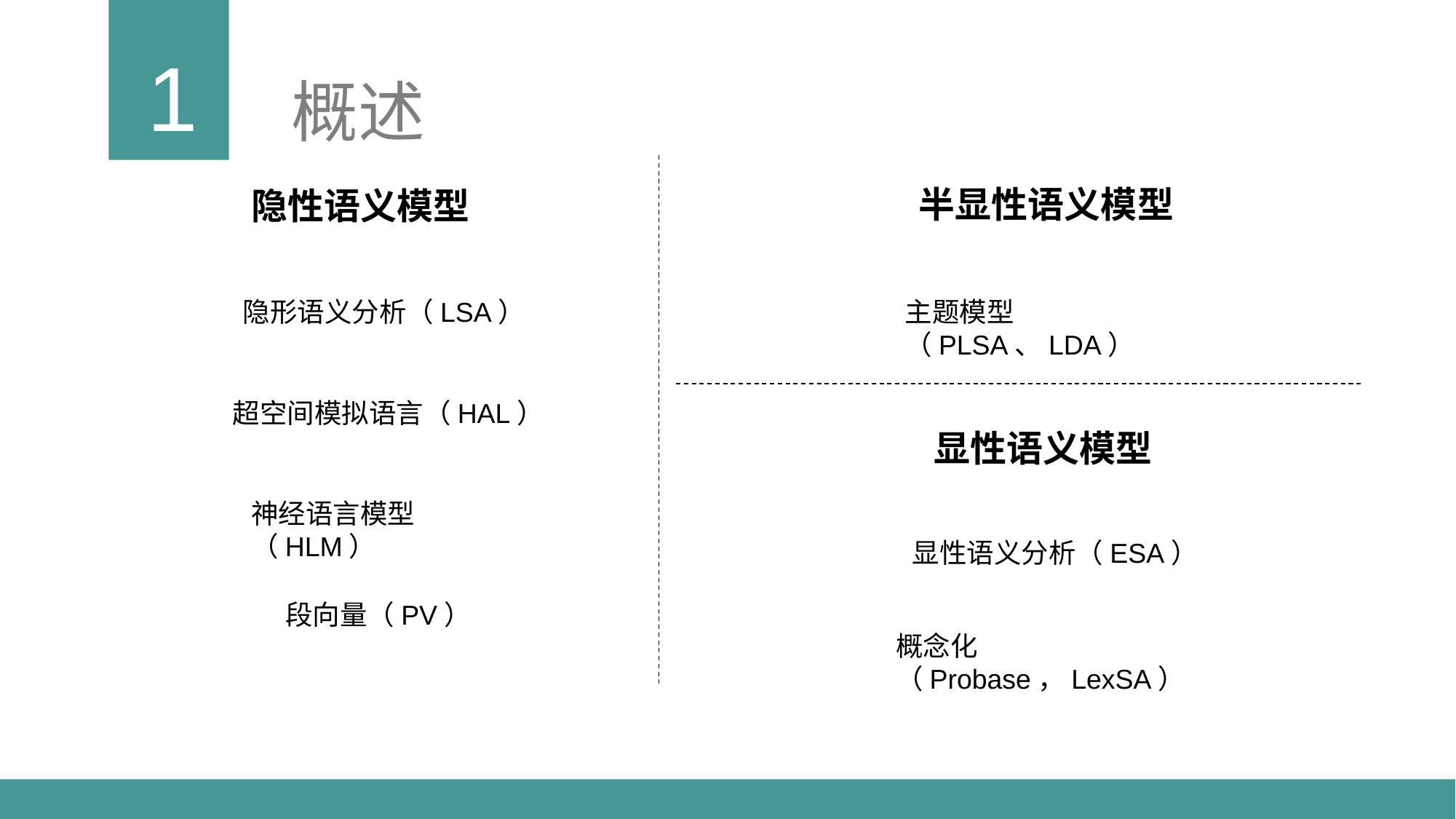

1
概述
半显性语义模型
隐性语义模型
隐形语义分析（LSA）
主题模型（PLSA、LDA）
超空间模拟语言（HAL）
显性语义模型
神经语言模型（HLM）
显性语义分析（ESA）
段向量（PV）
概念化（Probase，LexSA）